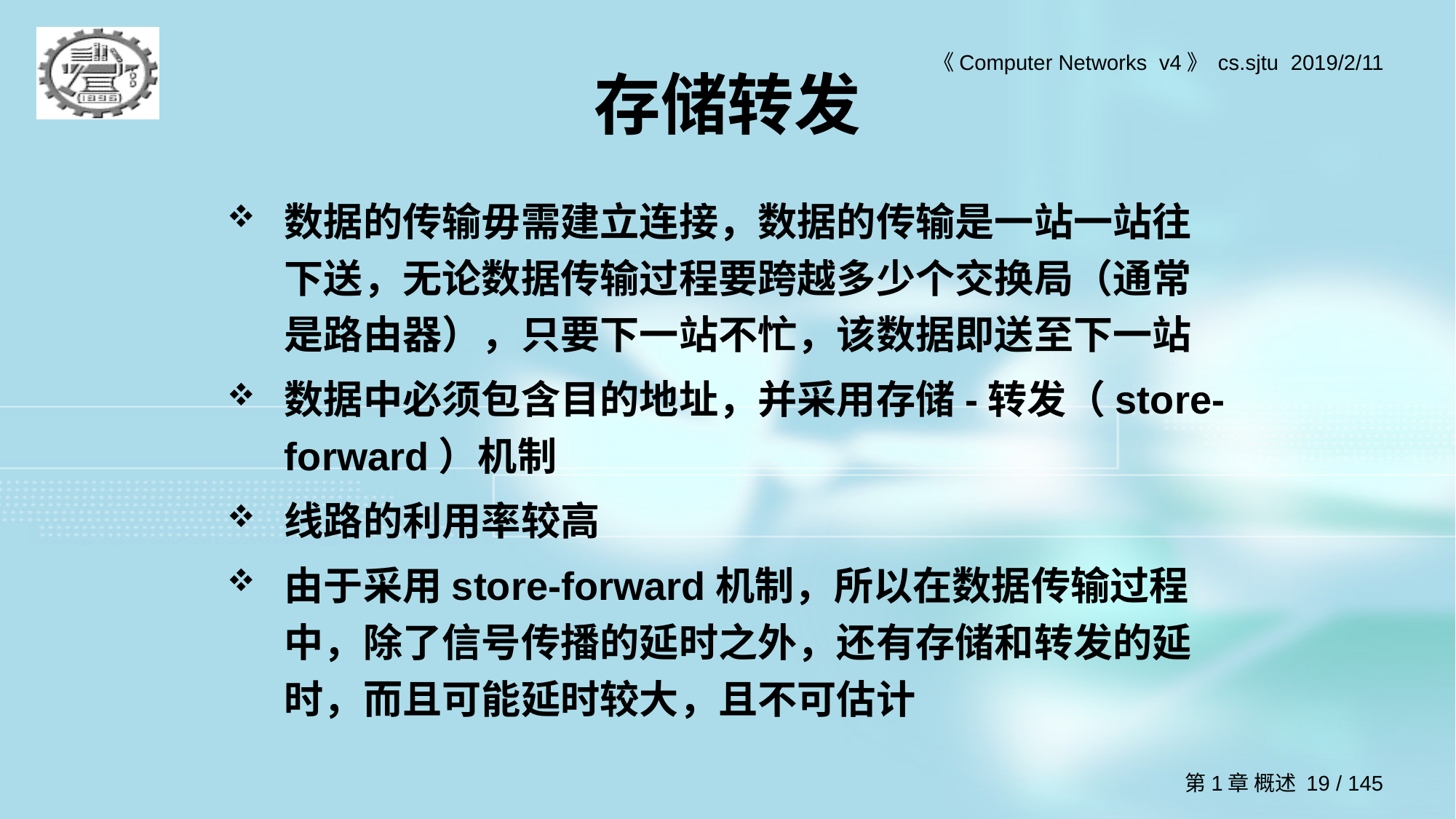

# 存储转发
数据的传输毋需建立连接，数据的传输是一站一站往下送，无论数据传输过程要跨越多少个交换局（通常是路由器），只要下一站不忙，该数据即送至下一站
数据中必须包含目的地址，并采用存储-转发（store-forward）机制
线路的利用率较高
由于采用store-forward机制，所以在数据传输过程中，除了信号传播的延时之外，还有存储和转发的延时，而且可能延时较大，且不可估计